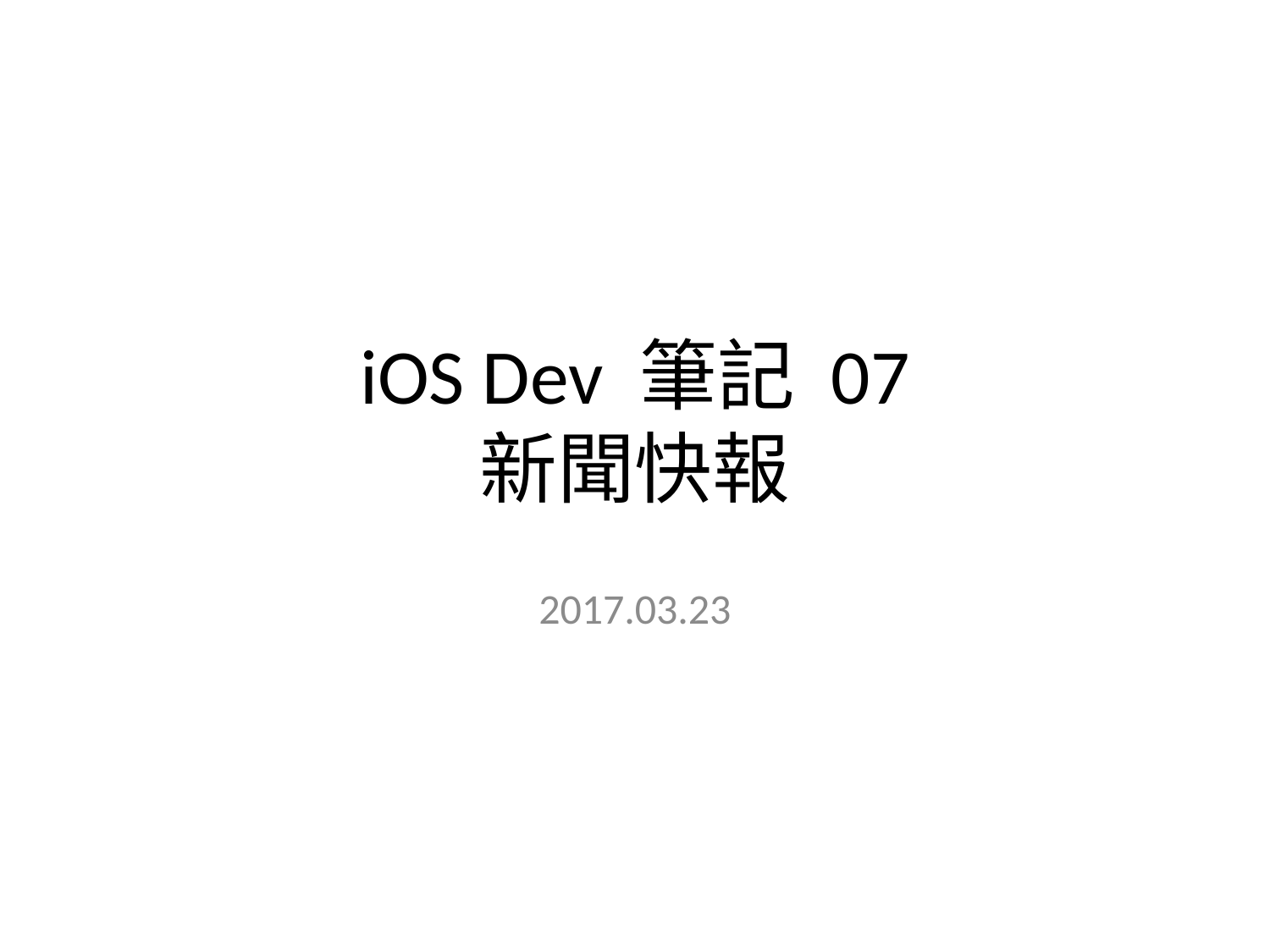

# iOS Dev 筆記 07 新聞快報
2017.03.23